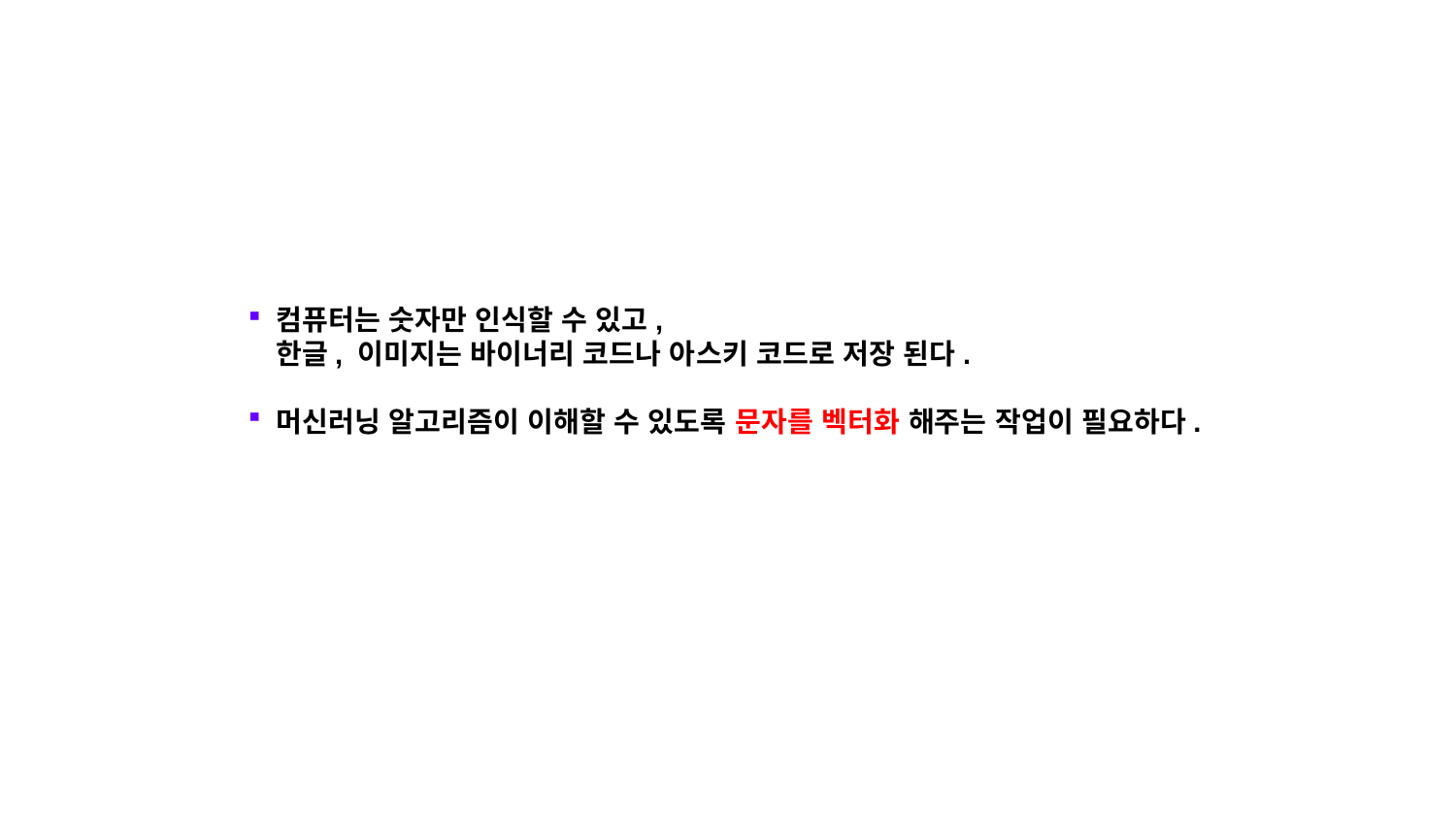

컴퓨터는 숫자만 인식할 수 있고,
한글, 이미지는 바이너리 코드나 아스키 코드로 저장 된다.

머신러닝 알고리즘이 이해할 수 있도록 문자를 벡터화 해주는 작업이 필요하다.